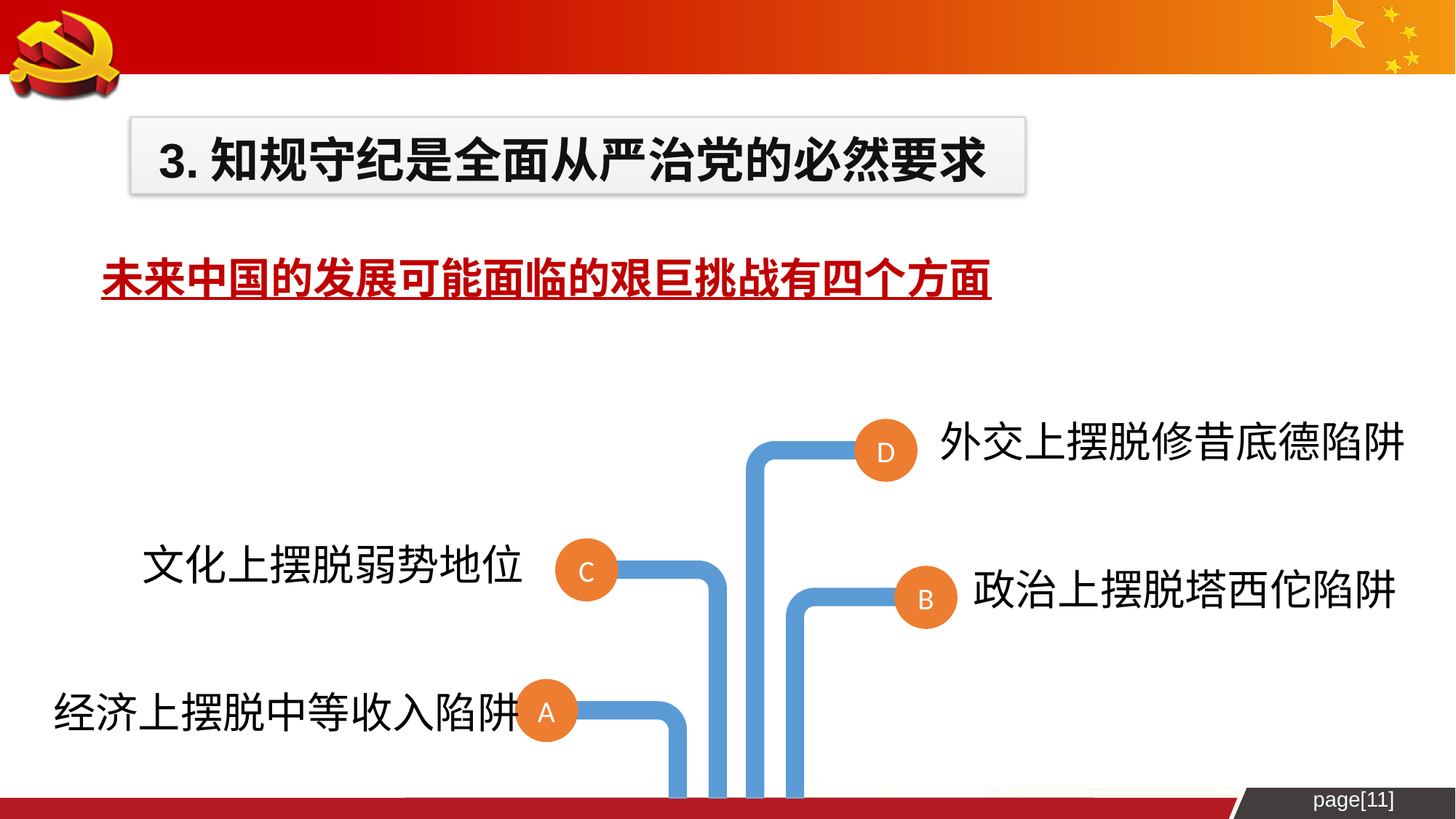

3.知规守纪是全面从严治党的必然要求
未来中国的发展可能面临的艰巨挑战有四个方面
外交上摆脱修昔底德陷阱
D

文化上摆脱弱势地位
C
政治上摆脱塔西佗陷阱

B

A
经济上摆脱中等收入陷阱